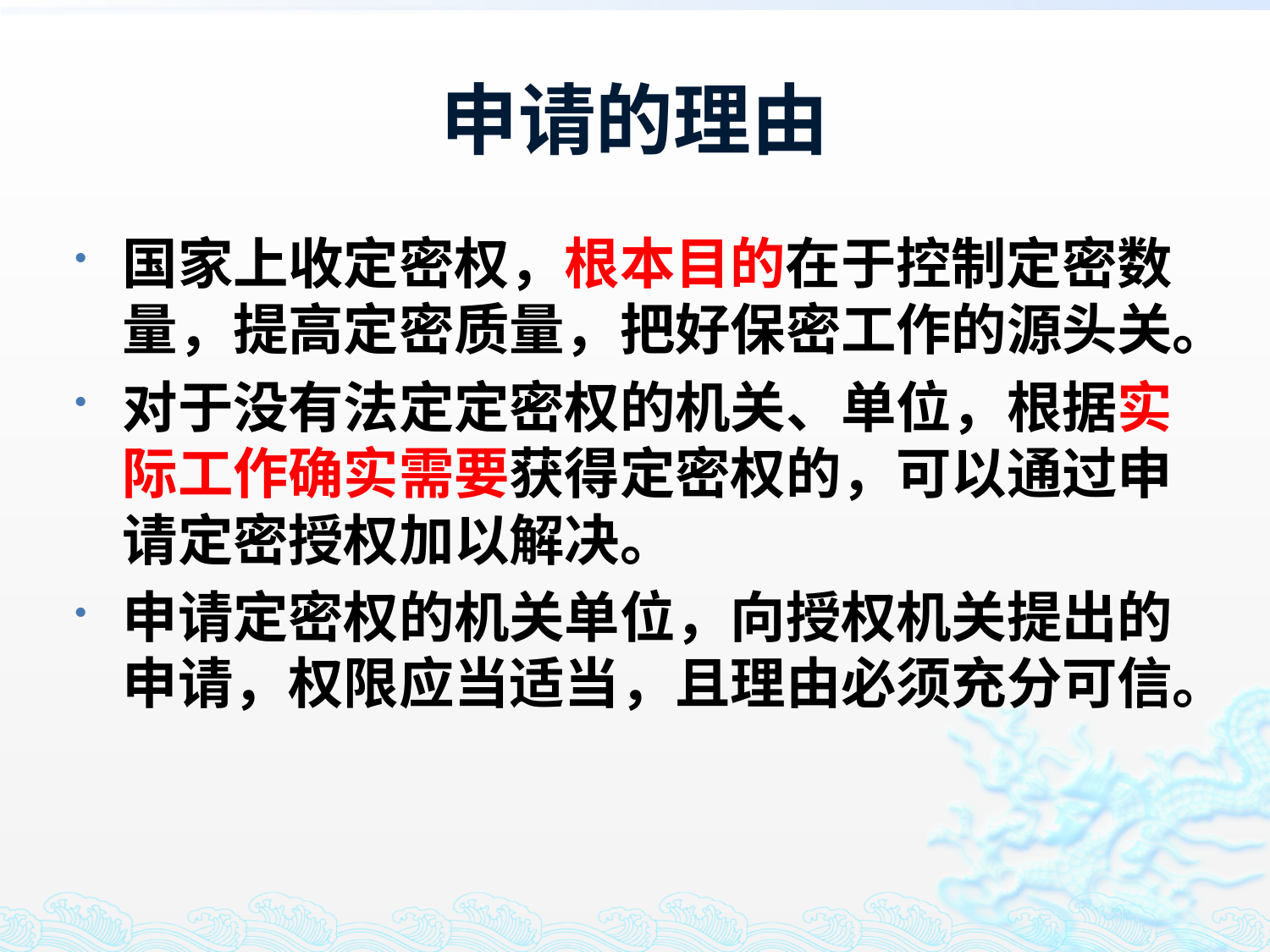

# 申请的理由
国家上收定密权，根本目的在于控制定密数量，提高定密质量，把好保密工作的源头关。
对于没有法定定密权的机关、单位，根据实际工作确实需要获得定密权的，可以通过申请定密授权加以解决。
申请定密权的机关单位，向授权机关提出的申请，权限应当适当，且理由必须充分可信。